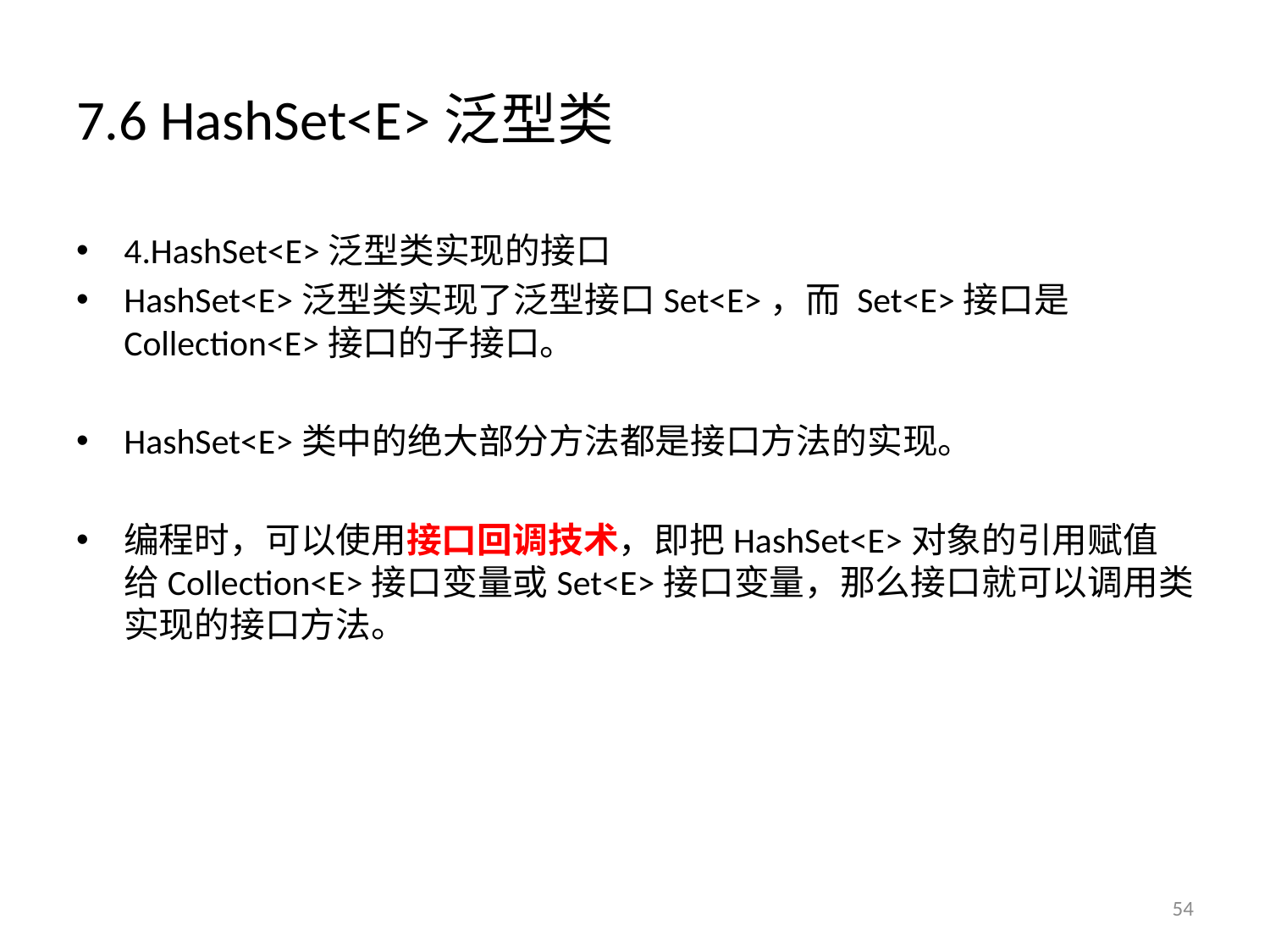

# 7.6 HashSet<E>泛型类
4.HashSet<E>泛型类实现的接口
HashSet<E>泛型类实现了泛型接口Set<E>，而 Set<E>接口是Collection<E>接口的子接口。

HashSet<E>类中的绝大部分方法都是接口方法的实现。

编程时，可以使用接口回调技术，即把HashSet<E>对象的引用赋值给Collection<E>接口变量或Set<E>接口变量，那么接口就可以调用类实现的接口方法。

54